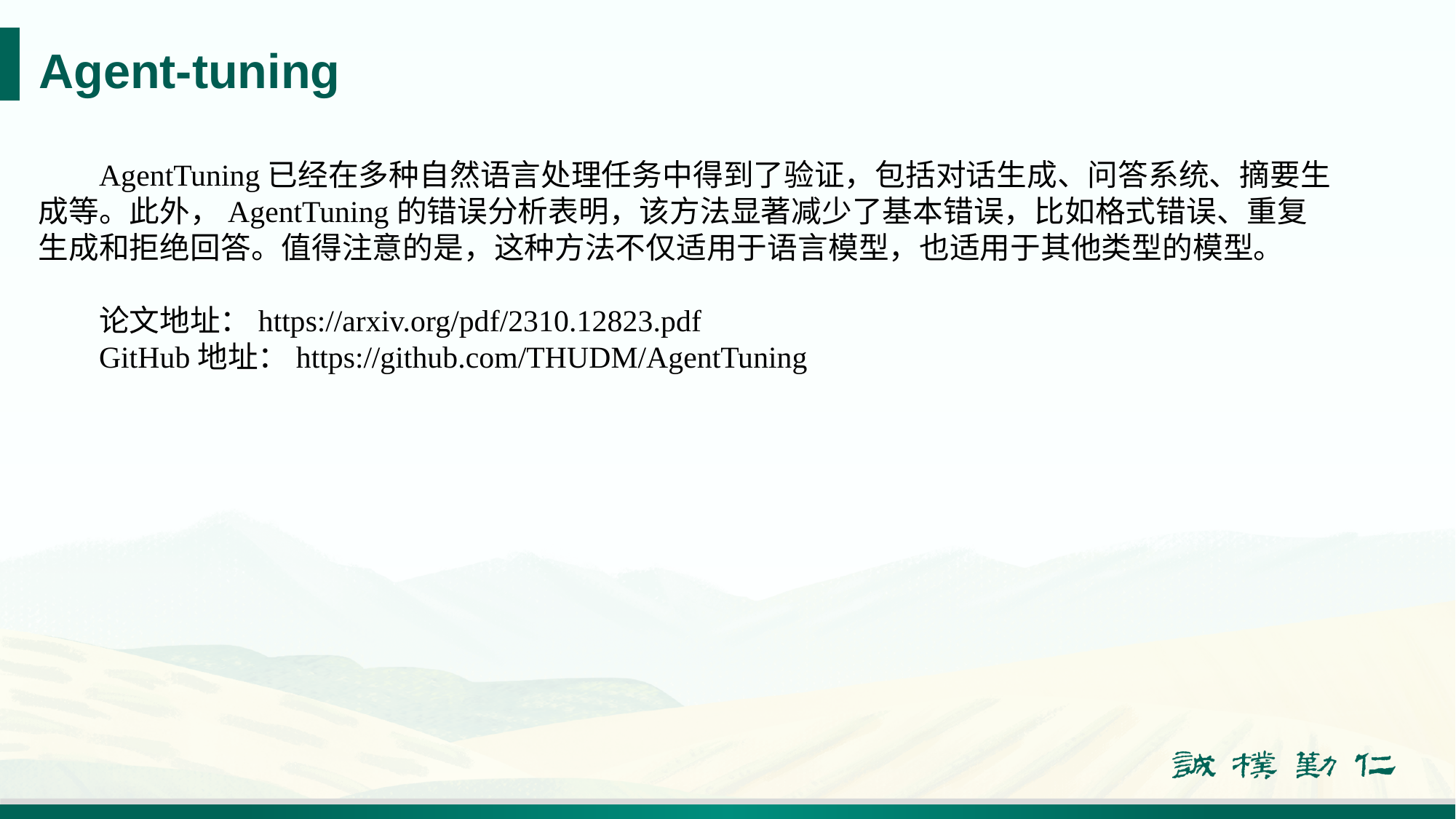

# Agent-tuning
AgentTuning已经在多种自然语言处理任务中得到了验证，包括对话生成、问答系统、摘要生成等。此外，AgentTuning的错误分析表明，该方法显著减少了基本错误，比如格式错误、重复生成和拒绝回答。值得注意的是，这种方法不仅适用于语言模型，也适用于其他类型的模型。

论文地址：https://arxiv.org/pdf/2310.12823.pdf
GitHub地址：https://github.com/THUDM/AgentTuning